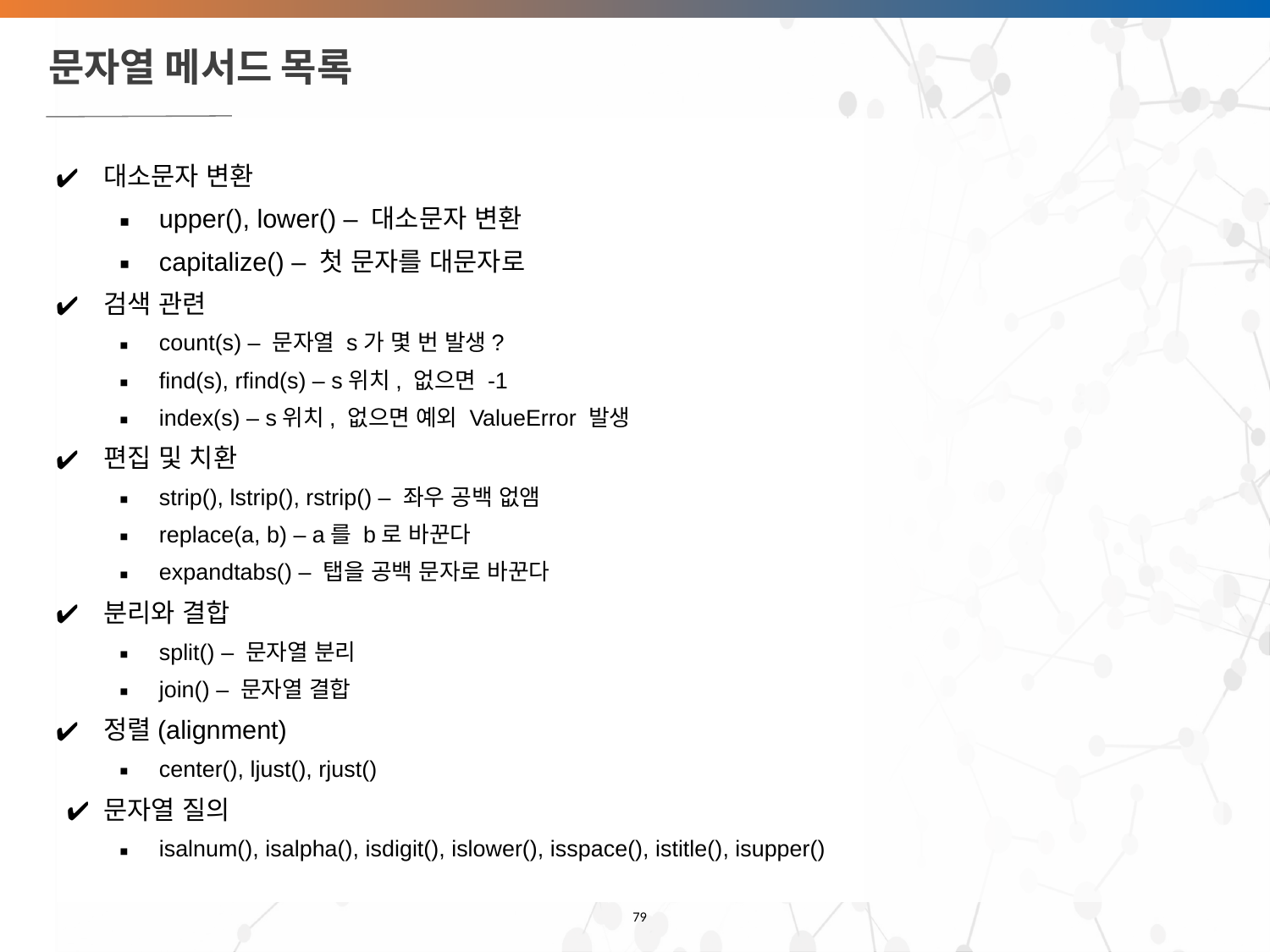

# 문자열 메서드 목록
대소문자 변환
upper(), lower() – 대소문자 변환
capitalize() – 첫 문자를 대문자로
검색 관련
count(s) – 문자열 s가 몇 번 발생?
find(s), rfind(s) – s위치, 없으면 -1
index(s) – s위치, 없으면 예외 ValueError 발생
편집 및 치환
strip(), lstrip(), rstrip() – 좌우 공백 없앰
replace(a, b) – a를 b로 바꾼다
expandtabs() – 탭을 공백 문자로 바꾼다
분리와 결합
split() – 문자열 분리
join() – 문자열 결합
정렬(alignment)
center(), ljust(), rjust()
문자열 질의
isalnum(), isalpha(), isdigit(), islower(), isspace(), istitle(), isupper()
79